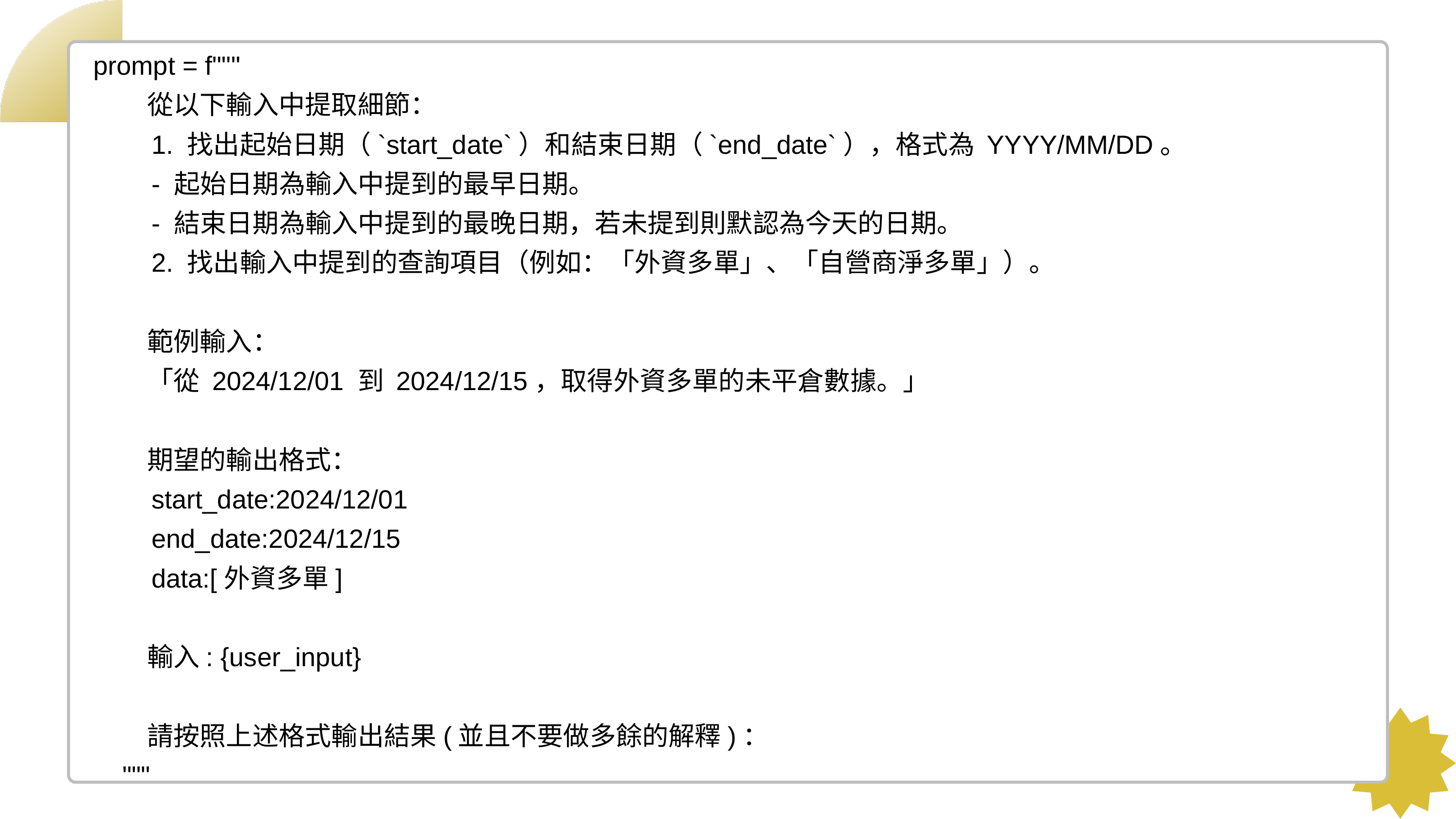

prompt = f"""
        從以下輸入中提取細節：
        1. 找出起始日期（`start_date`）和結束日期（`end_date`），格式為 YYYY/MM/DD。
        - 起始日期為輸入中提到的最早日期。
        - 結束日期為輸入中提到的最晚日期，若未提到則默認為今天的日期。
        2. 找出輸入中提到的查詢項目（例如：「外資多單」、「自營商淨多單」）。

        範例輸入：
        「從 2024/12/01 到 2024/12/15，取得外資多單的未平倉數據。」

        期望的輸出格式：
        start_date:2024/12/01
        end_date:2024/12/15
        data:[外資多單]

        輸入: {user_input}

        請按照上述格式輸出結果(並且不要做多餘的解釋)：
    """